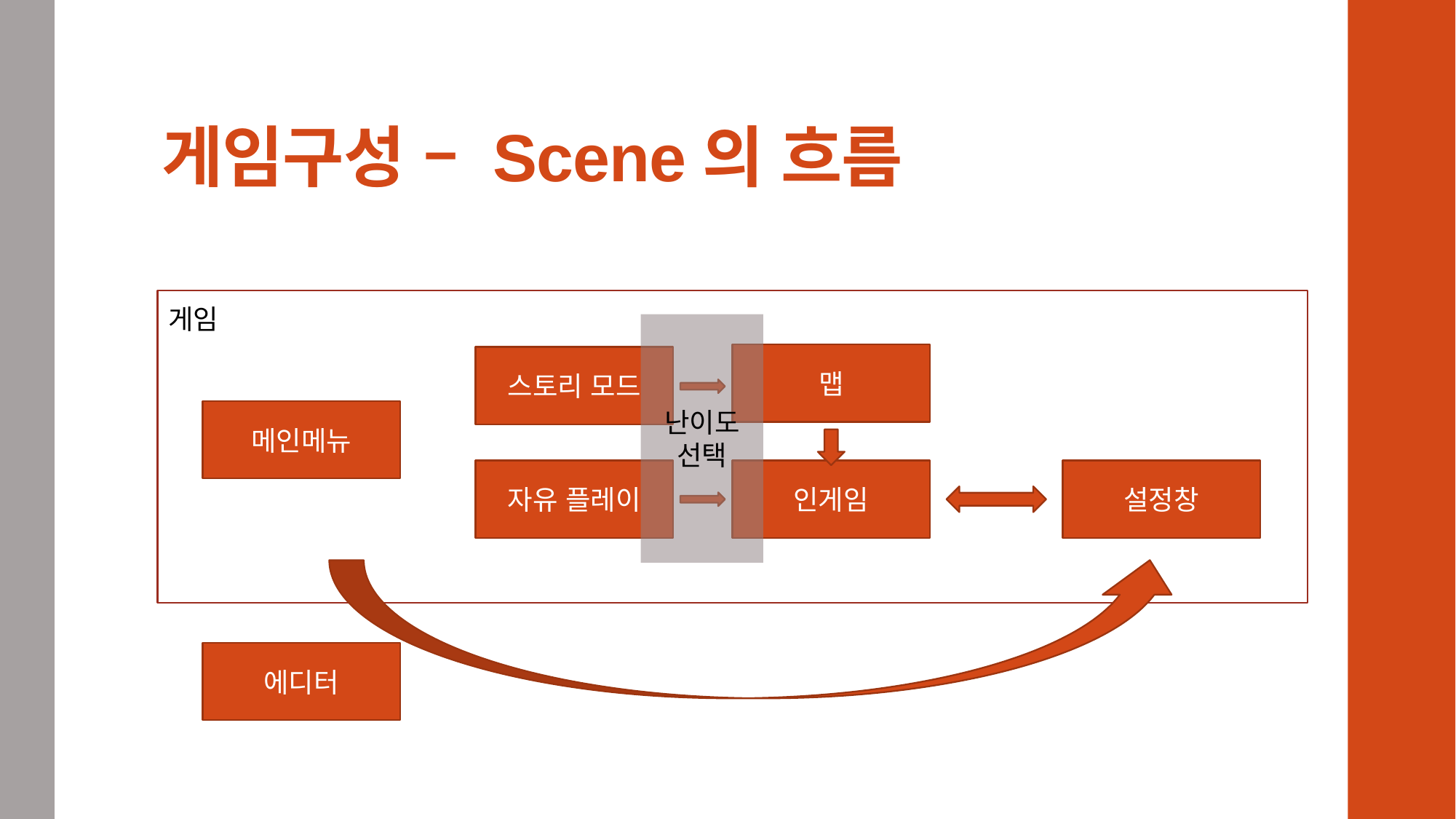

# 게임구성 – Scene의 흐름

게임
난이도
선택
맵
스토리 모드

메인메뉴

자유 플레이
인게임
설정창

에디터